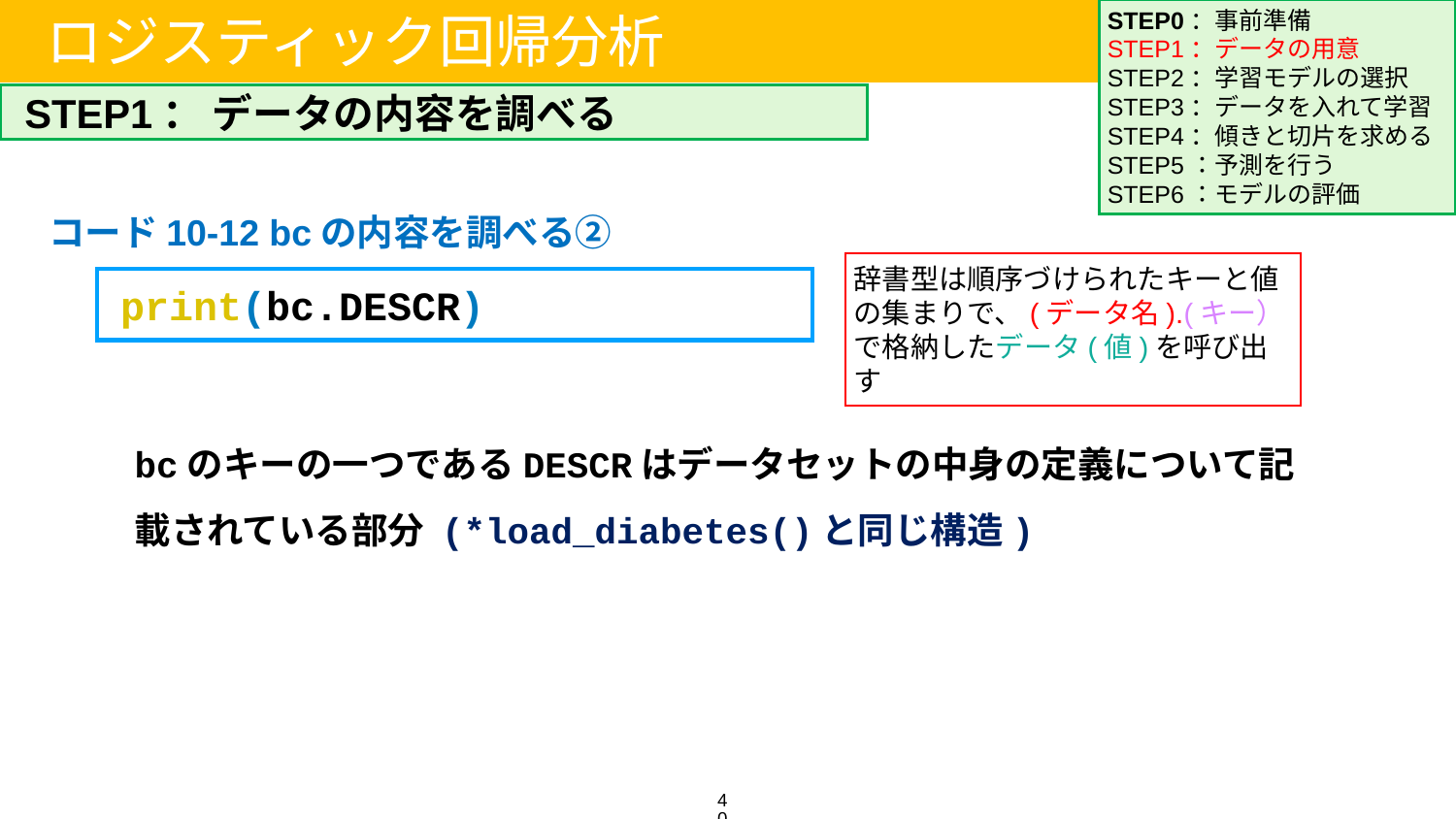

STEP0：事前準備
STEP1：データの用意
STEP2：学習モデルの選択
STEP3：データを入れて学習
STEP4：傾きと切片を求める
STEP5：予測を行う
STEP6：モデルの評価
ロジスティック回帰分析
STEP1： データの内容を調べる
コード10-12 bcの内容を調べる②
print(bc.DESCR)
辞書型は順序づけられたキーと値の集まりで、(データ名).(キー）で格納したデータ(値)を呼び出す
bcのキーの一つであるDESCRはデータセットの中身の定義について記載されている部分 (*load_diabetes()と同じ構造)
40